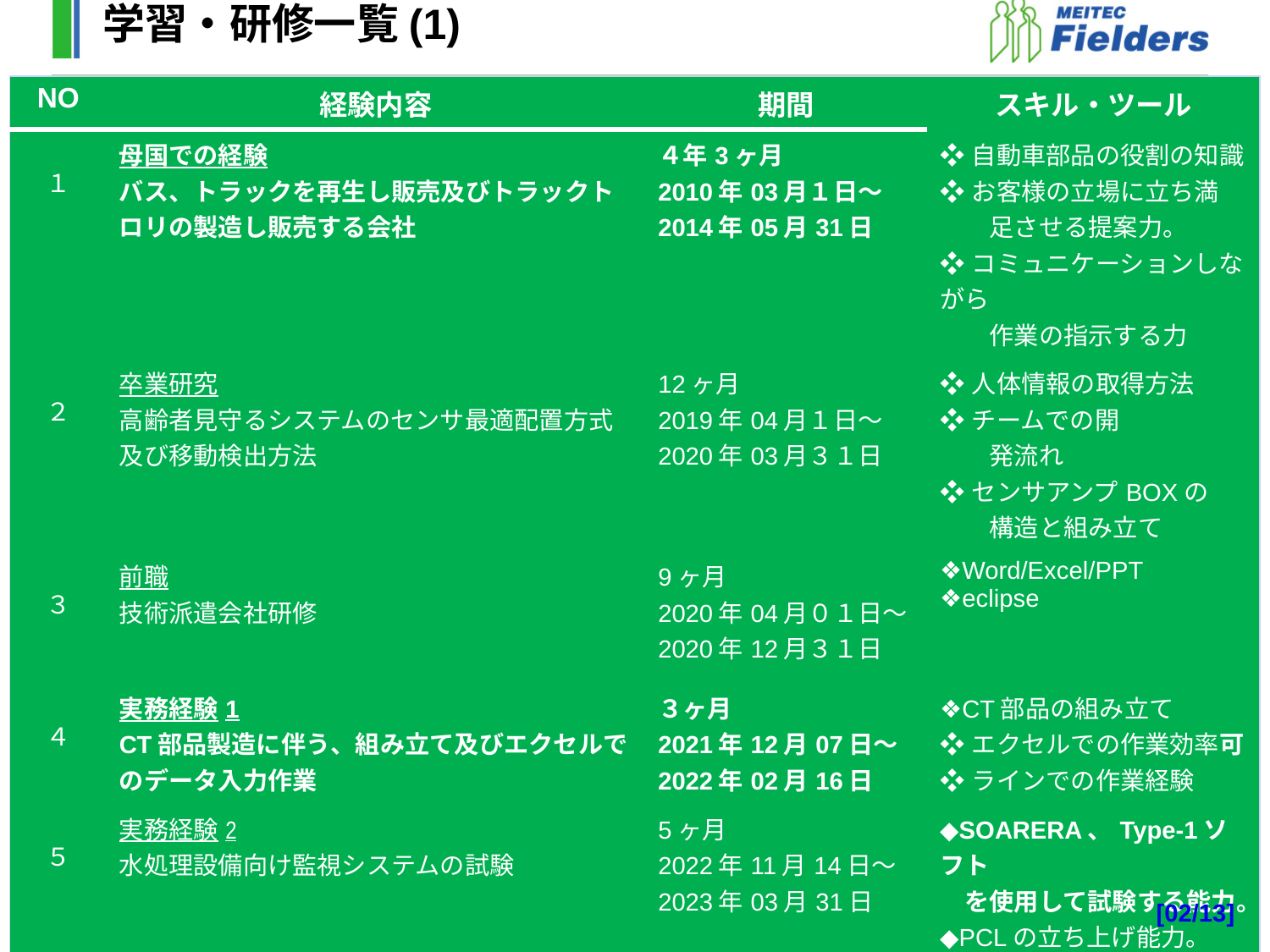

学習・研修一覧(1)
| NO | 経験内容 | 期間 | スキル・ツール |
| --- | --- | --- | --- |
| １ | 母国での経験 バス、トラックを再生し販売及びトラックトロリの製造し販売する会社 | ４年3ヶ月 2010年03月１日～ 2014年05月31日 | ❖自動車部品の役割の知識 ❖お客様の立場に立ち満 　　足させる提案力。 ❖コミュニケーションしながら 　　作業の指示する力 |
| ２ | 卒業研究 高齢者見守るシステムのセンサ最適配置方式及び移動検出方法 | 12ヶ月 2019年04月１日～ 2020年03月３１日 | ❖人体情報の取得方法 ❖チームでの開 　　発流れ ❖センサアンプBOXの 　　構造と組み立て |
| ３ | 前職 技術派遣会社研修 | 9ヶ月 2020年04月０１日～ 2020年12月３１日 | ❖Word/Excel/PPT ❖eclipse |
| ４ | 実務経験1 CT部品製造に伴う、組み立て及びエクセルでのデータ入力作業 | ３ヶ月 2021年12月07日～ 2022年02月16日 | ❖CT部品の組み立て ❖エクセルでの作業効率可 ❖ラインでの作業経験 |
| ５ | 実務経験2 水処理設備向け監視システムの試験 | 5ヶ月 2022年11月14日～ 2023年03月31日 | ◆SOARERA、Type-1ソフト 　を使用して試験する能力。 ◆PCLの立ち上げ能力。 ◆ネジやケーブルを接続 　する作業の経験 ◆ハード仕様書を見ながら 　図の通りケーブル接続 　する事。 |
[02/13]